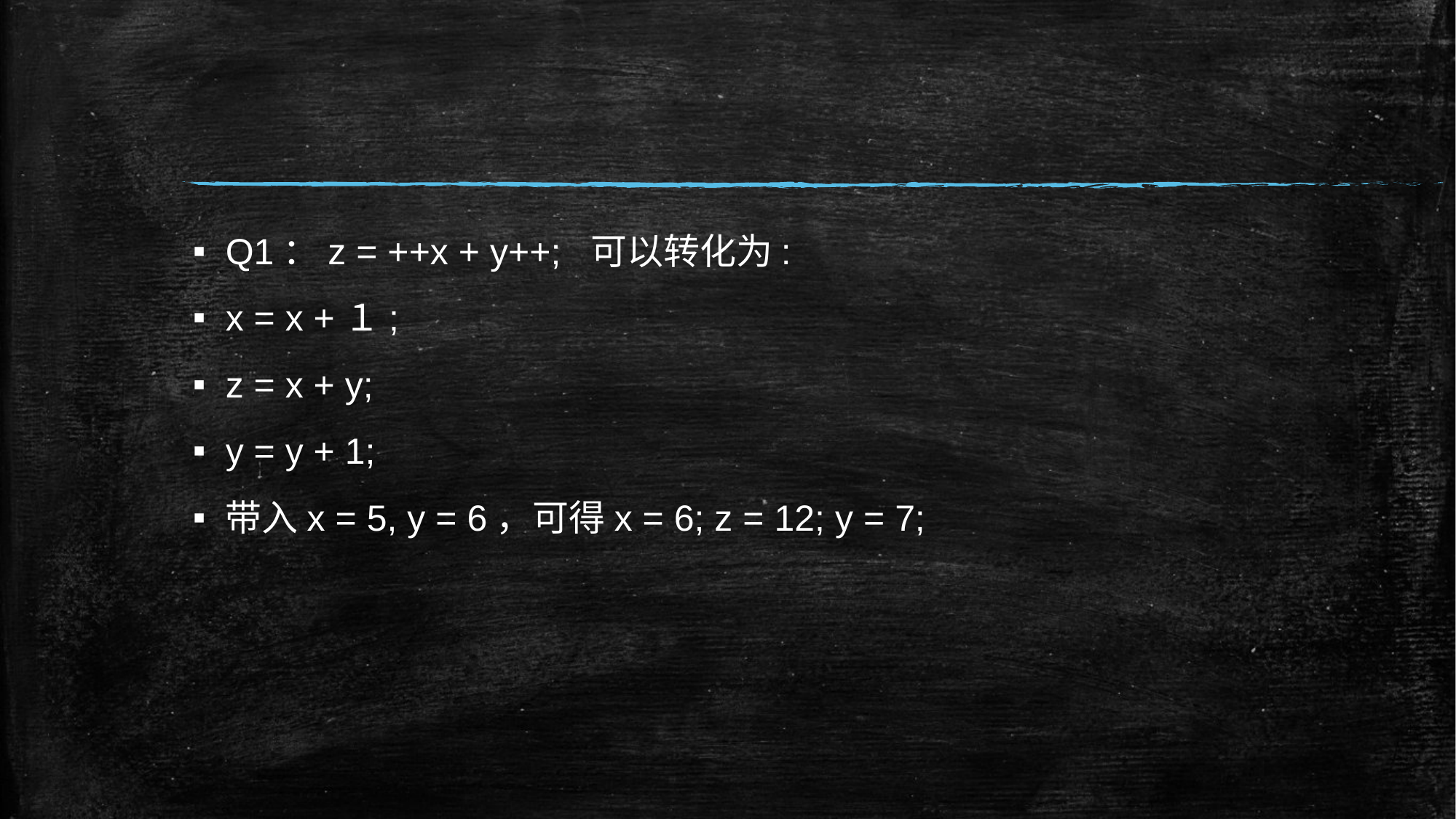

#
Q1：z = ++x + y++;  可以转化为:
x = x +１;
z = x + y;
y = y + 1;
带入x = 5, y = 6，可得x = 6; z = 12; y = 7;